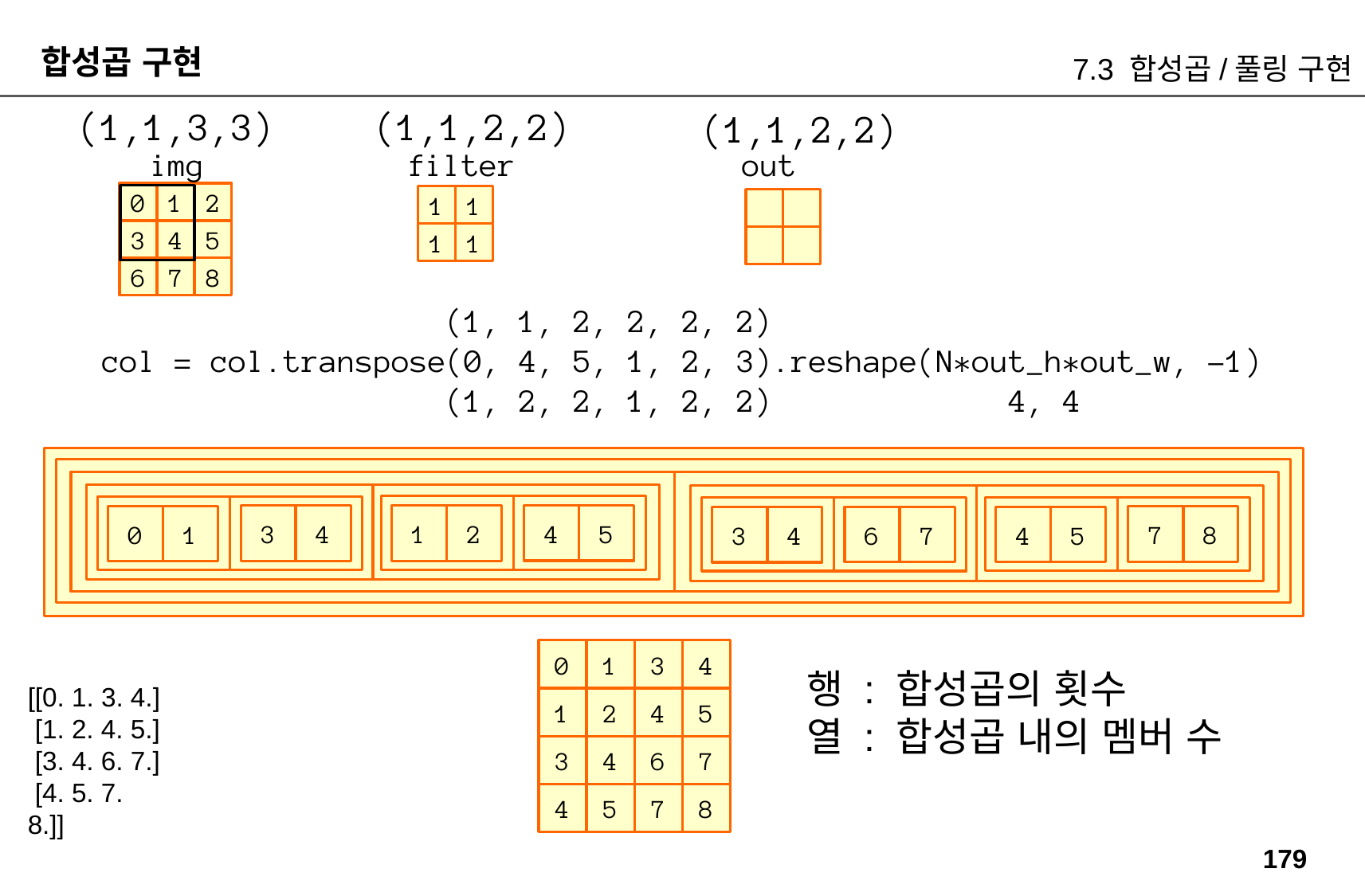

합성곱 구현
7.3 합성곱/풀링 구현
(1,1,2,2)
(1,1,3,3)
(1,1,2,2)
img
filter
out
0
1
2

1
1

3
4
5
1
1

6
7
8
                   (1, 1, 2, 2, 2, 2)
col = col.transpose(0, 4, 5, 1, 2, 3).reshape(N*out_h*out_w, -1)
                   (1, 2, 2, 1, 2, 2)             4, 4

4
5
3
4
1
2
0
1
7
8
6
7
4
5
3
4
0
1
3
4
행 : 합성곱의 횟수
열 : 합성곱 내의 멤버 수
[[0. 1. 3. 4.]
 [1. 2. 4. 5.]
 [3. 4. 6. 7.]
 [4. 5. 7. 8.]]
1
2
4
5
3
4
6
7
4
5
7
8